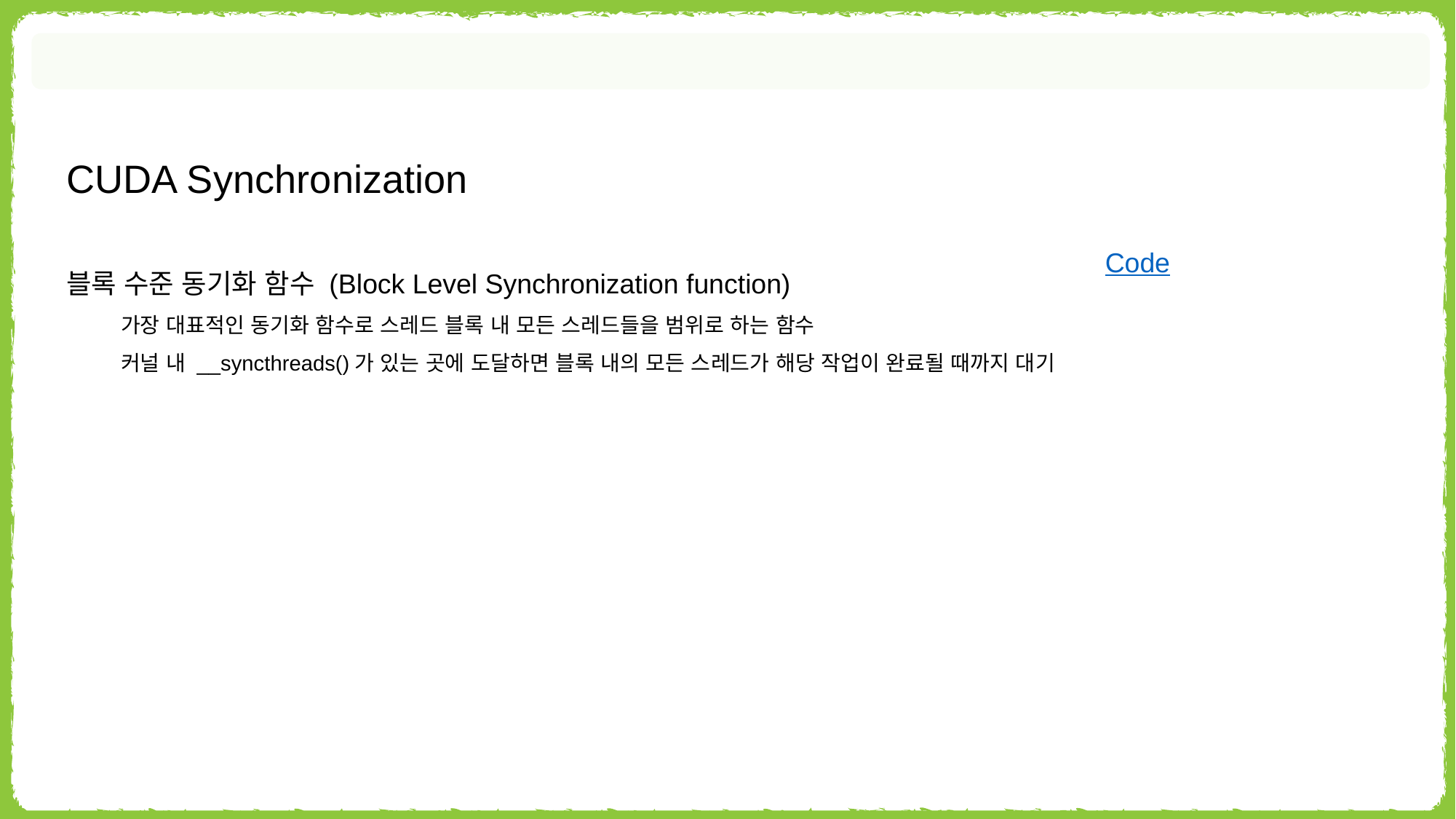

CUDA Synchronization
Code
블록 수준 동기화 함수 (Block Level Synchronization function)
가장 대표적인 동기화 함수로 스레드 블록 내 모든 스레드들을 범위로 하는 함수
커널 내 __syncthreads()가 있는 곳에 도달하면 블록 내의 모든 스레드가 해당 작업이 완료될 때까지 대기